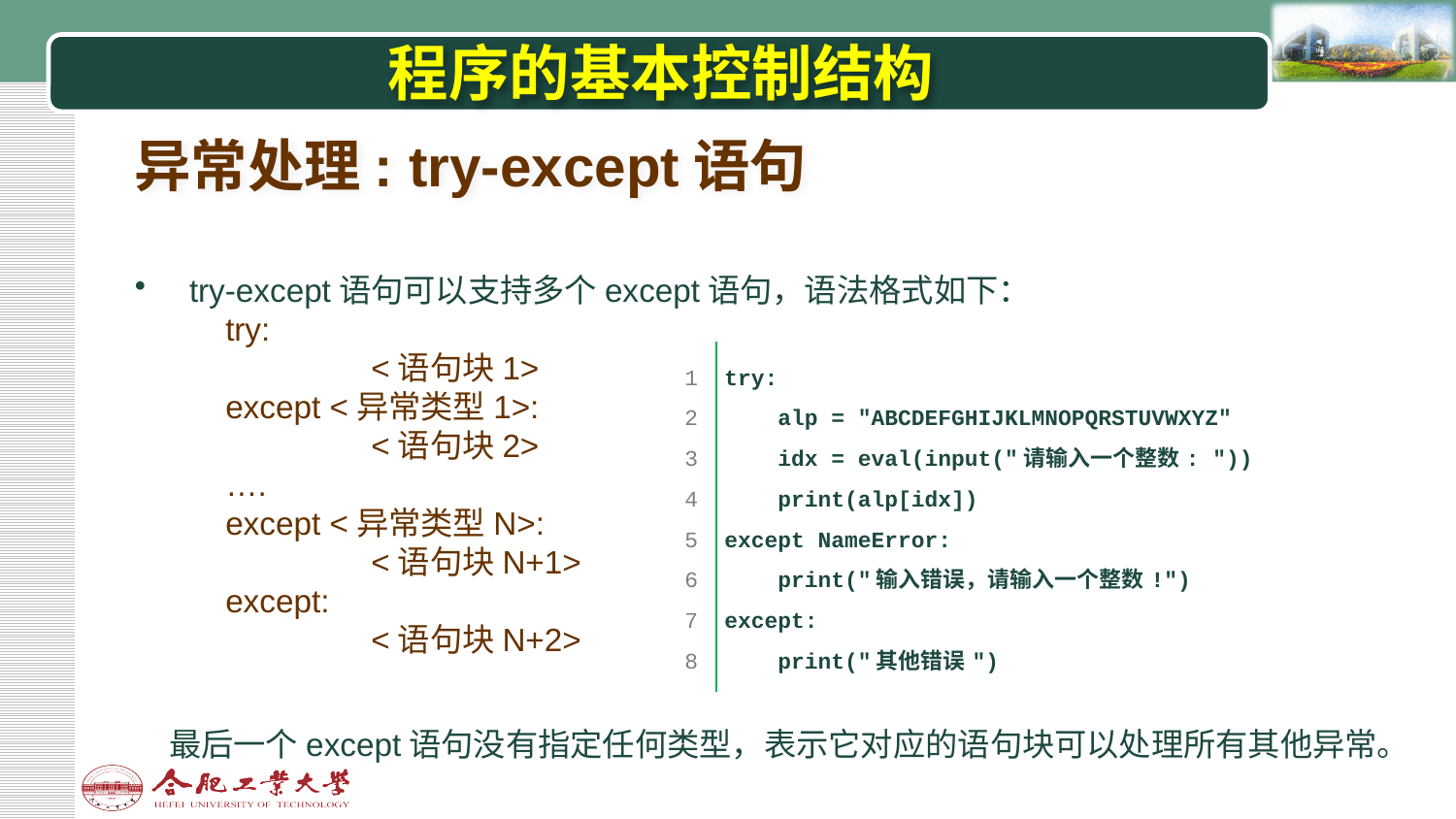

# 程序的基本控制结构
异常处理: try-except语句
try-except语句可以支持多个except语句，语法格式如下：
try:
	<语句块1>
except <异常类型1>:
	<语句块2>
….
except <异常类型N>:
	<语句块N+1>
except:
	<语句块N+2>
|  |  |
| --- | --- |
| 1 2 3 4 5 6 7 8 | try: alp = "ABCDEFGHIJKLMNOPQRSTUVWXYZ" idx = eval(input("请输入一个整数: ")) print(alp[idx]) except NameError: print("输入错误，请输入一个整数!") except: print("其他错误") |
|  |  |
最后一个except语句没有指定任何类型，表示它对应的语句块可以处理所有其他异常。